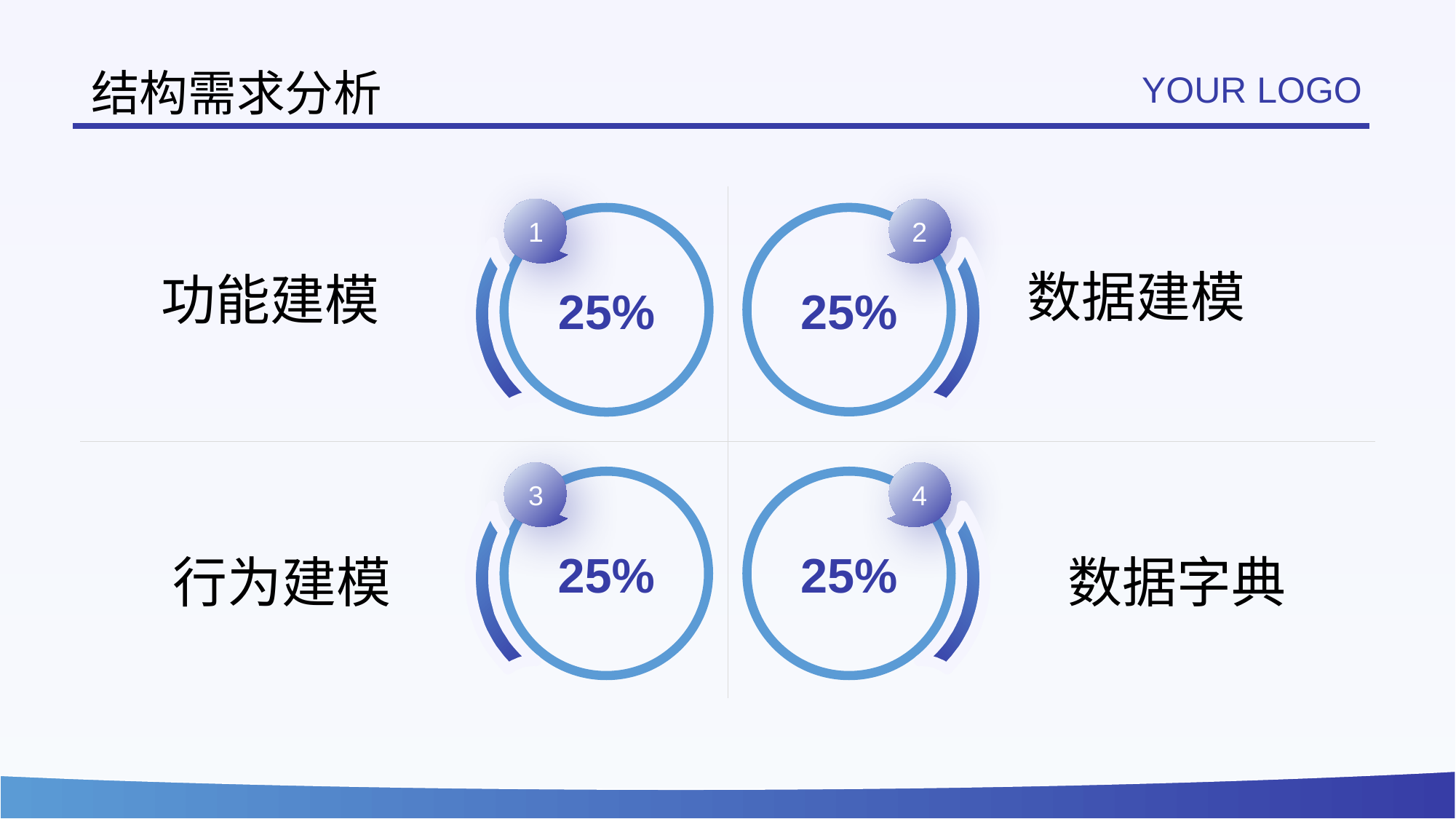

# 结构需求分析
YOUR LOGO
1
2
25%
25%

数据建模
功能建模
3
4
25%
25%

行为建模
数据字典